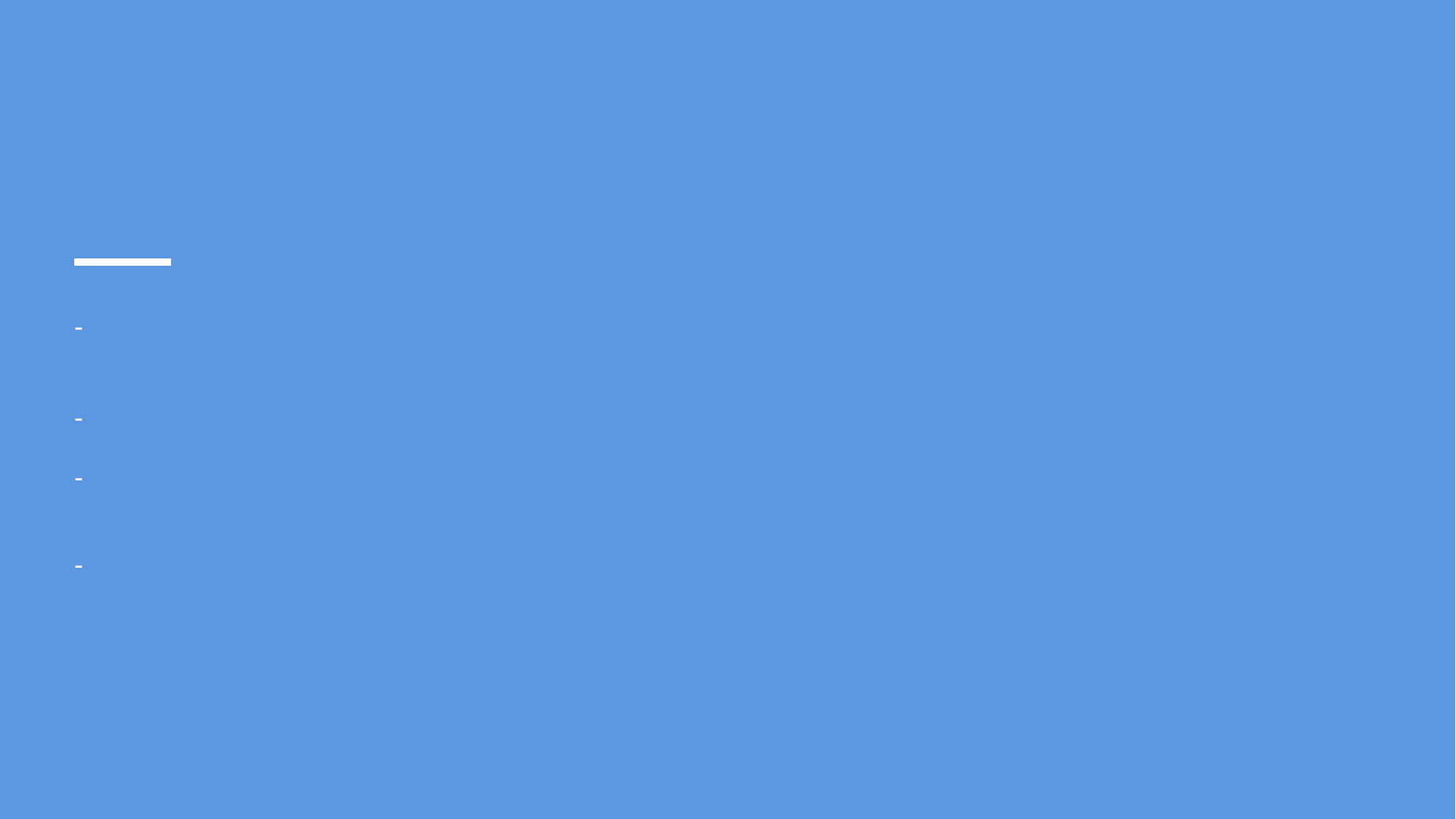

05. 결 론
Classification 모델 학습 결과 과적합 문제발생,
Regression 모델도 과적합일 것으로 추측.

Regression 모델 학습에 대한 경험 부족(하이퍼 파라미터 튜닝)

Feature Engineering 및 기본 ML 모델부터 시계열 회귀분석 모델

이후 실험에서 test 데이터(High)를 늘릴 필요가 있을 것으로 보임.